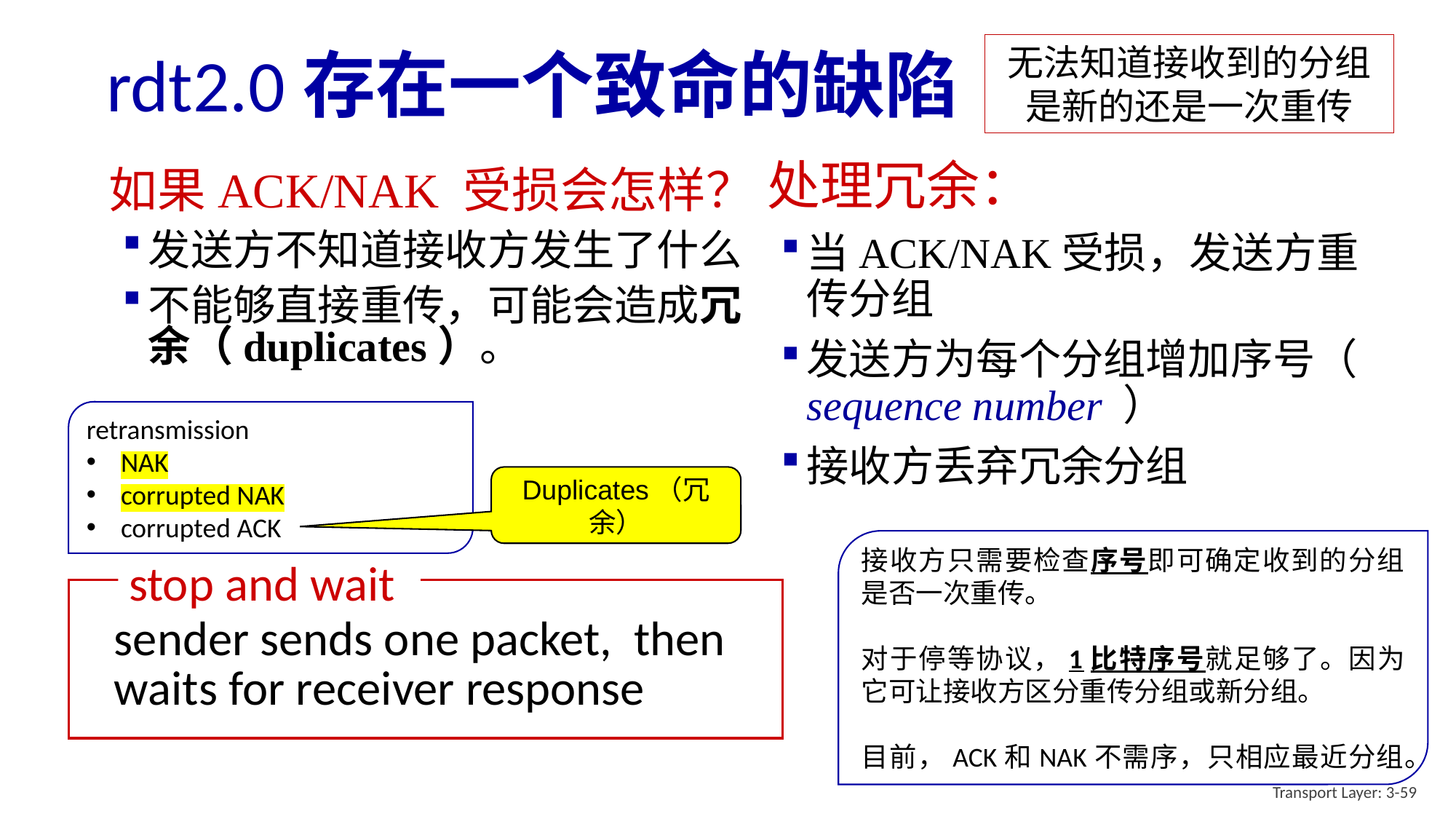

# rdt2.0存在一个致命的缺陷
无法知道接收到的分组是新的还是一次重传
处理冗余：
当ACK/NAK受损，发送方重传分组
发送方为每个分组增加序号（ sequence number ）
接收方丢弃冗余分组
如果ACK/NAK 受损会怎样？
发送方不知道接收方发生了什么
不能够直接重传，可能会造成冗余（duplicates）。

retransmission
NAK
corrupted NAK
corrupted ACK
Duplicates（冗余）
接收方只需要检查序号即可确定收到的分组是否一次重传。

对于停等协议，1比特序号就足够了。因为它可让接收方区分重传分组或新分组。

目前，ACK和NAK不需序，只相应最近分组。
stop and wait

sender sends one packet,  then waits for receiver response
Transport Layer: 3-59